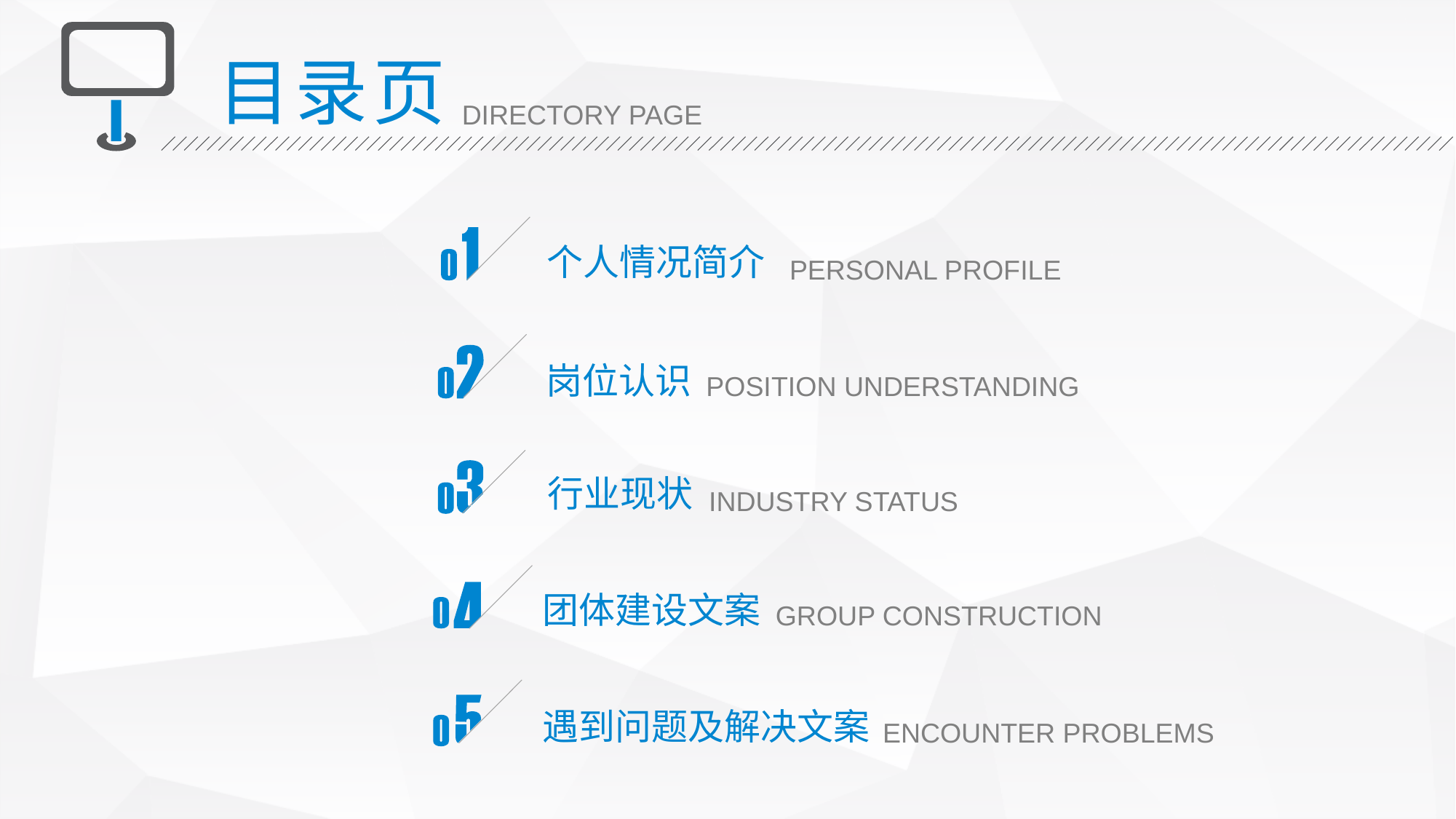

目录页
DIRECTORY PAGE

个人情况简介
PERSONAL PROFILE

岗位认识
POSITION UNDERSTANDING

行业现状
INDUSTRY STATUS

团体建设文案
GROUP CONSTRUCTION

遇到问题及解决文案
ENCOUNTER PROBLEMS